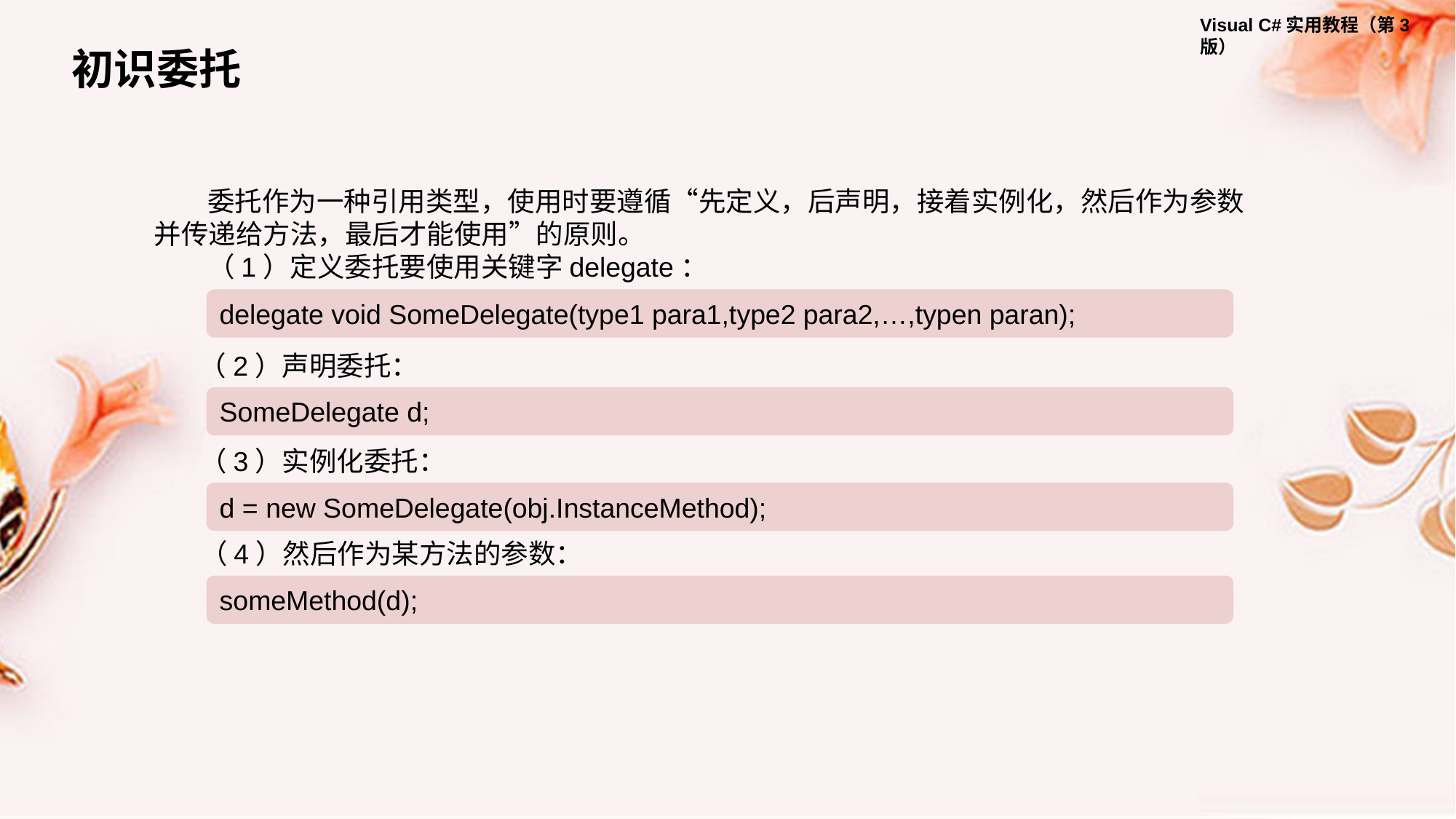

初识委托
委托作为一种引用类型，使用时要遵循“先定义，后声明，接着实例化，然后作为参数并传递给方法，最后才能使用”的原则。
（1）定义委托要使用关键字delegate：
delegate void SomeDelegate(type1 para1,type2 para2,…,typen paran);
（2）声明委托：
SomeDelegate d;
（3）实例化委托：
d = new SomeDelegate(obj.InstanceMethod);
（4）然后作为某方法的参数：
someMethod(d);